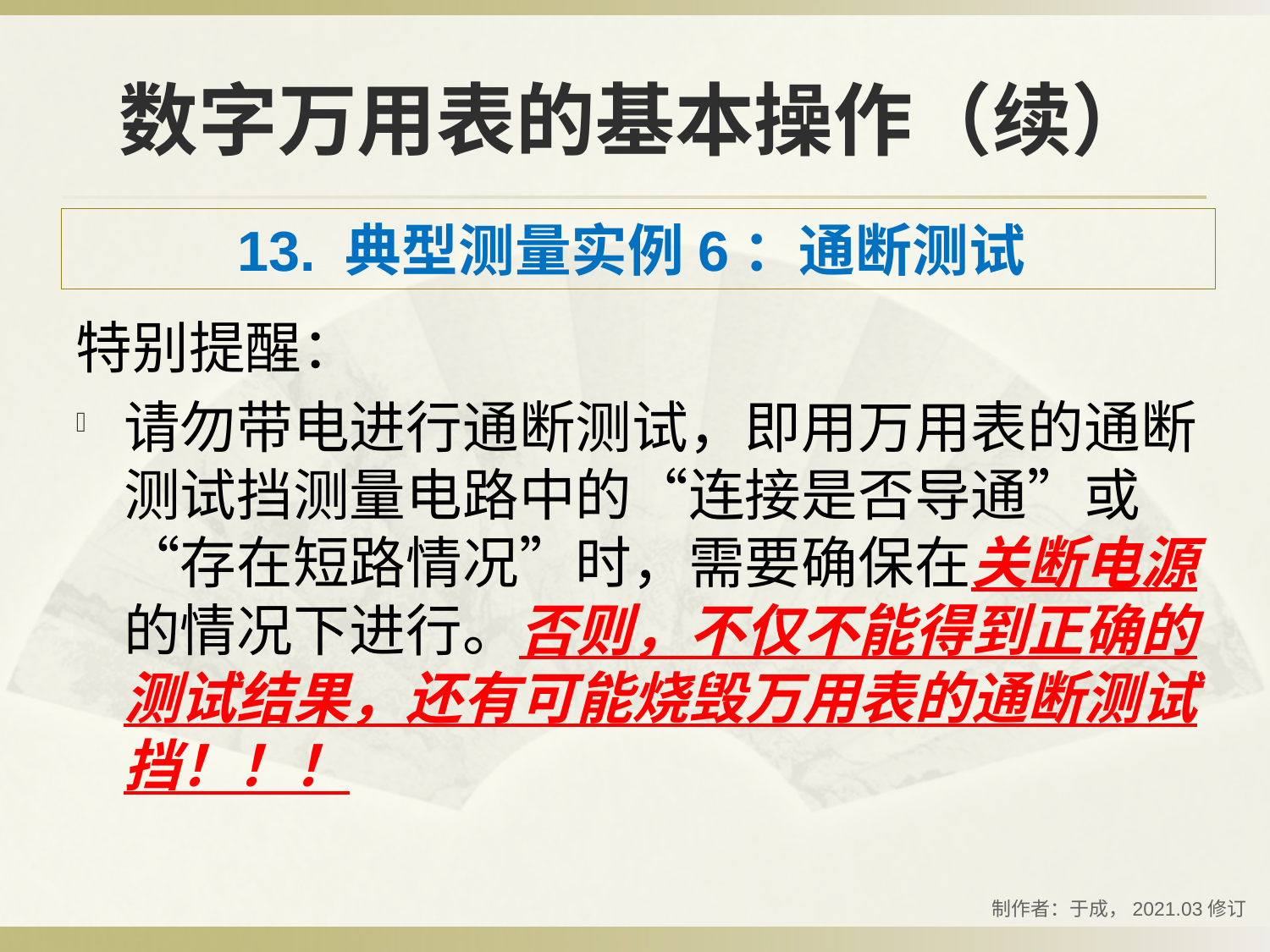

# 数字万用表的基本操作（续）
13. 典型测量实例6：通断测试
特别提醒：
请勿带电进行通断测试，即用万用表的通断测试挡测量电路中的“连接是否导通”或“存在短路情况”时，需要确保在关断电源的情况下进行。否则，不仅不能得到正确的测试结果，还有可能烧毁万用表的通断测试挡！！！

制作者：于成，2021.03修订